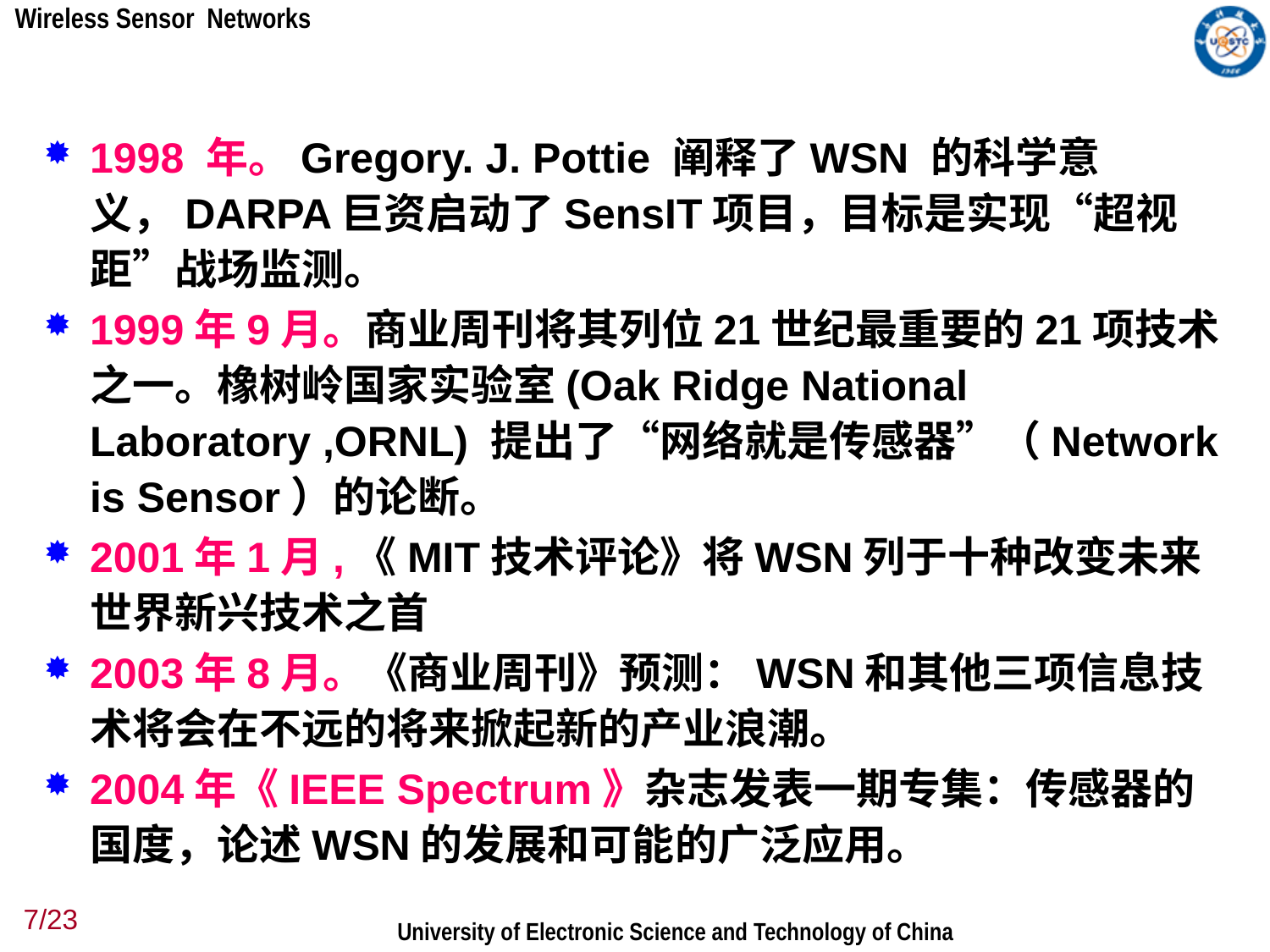

1998 年。Gregory. J. Pottie 阐释了WSN 的科学意义，DARPA巨资启动了SensIT项目，目标是实现“超视距”战场监测。
1999年9月。商业周刊将其列位21世纪最重要的21项技术之一。橡树岭国家实验室(Oak Ridge National Laboratory ,ORNL) 提出了“网络就是传感器”（Network is Sensor）的论断。
2001年1月,《MIT技术评论》将WSN列于十种改变未来世界新兴技术之首
2003年8月。《商业周刊》预测：WSN和其他三项信息技术将会在不远的将来掀起新的产业浪潮。
2004年《IEEE Spectrum》杂志发表一期专集：传感器的国度，论述WSN的发展和可能的广泛应用。
7/23